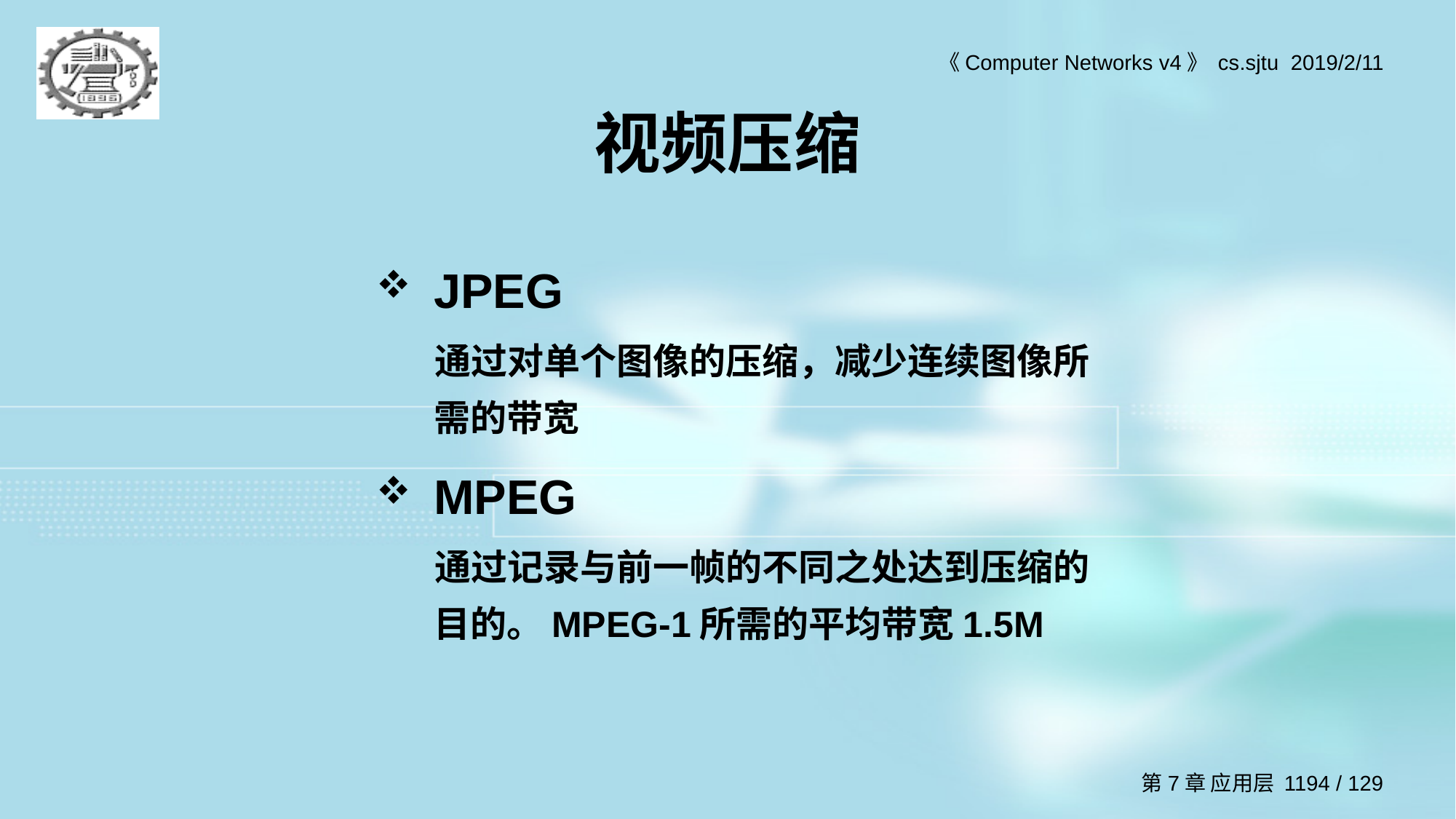

# 视频压缩
JPEG
      通过对单个图像的压缩，减少连续图像所需的带宽
MPEG
      通过记录与前一帧的不同之处达到压缩的目的。MPEG-1所需的平均带宽1.5M